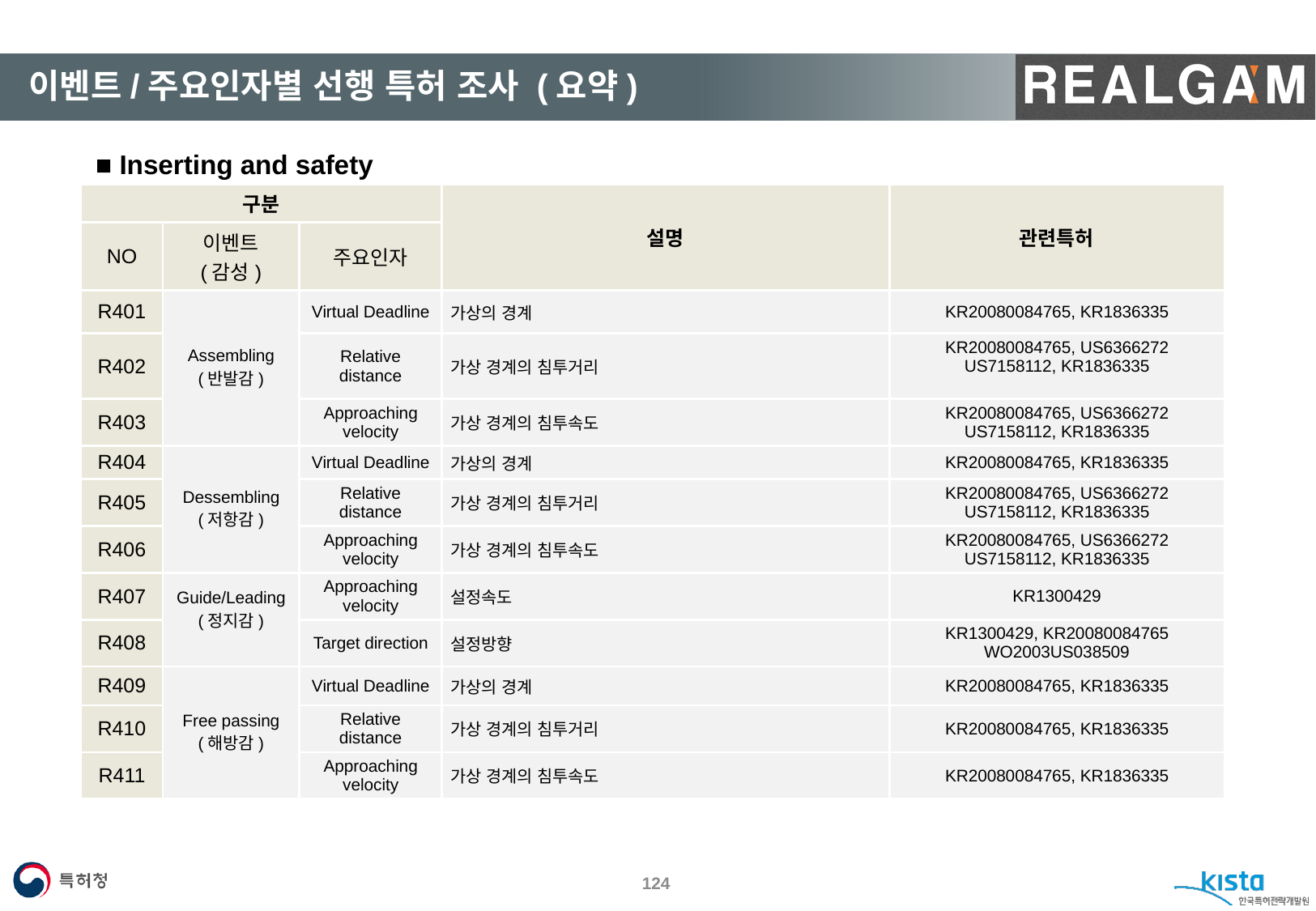

#
이벤트/주요인자별 선행 특허 조사 (요약)

■ Inserting and safety
| 구분 |  |  | 설명 | 관련특허 |
| --- | --- | --- | --- | --- |
| NO | 이벤트 (감성) | 주요인자 |  |  |
| R401 | Assembling (반발감) | Virtual Deadline | 가상의 경계 | KR20080084765, KR1836335 |
| R402 |  | Relative distance | 가상 경계의 침투거리 | KR20080084765, US6366272 US7158112, KR1836335 |
| R403 |  | Approaching velocity | 가상 경계의 침투속도 | KR20080084765, US6366272 US7158112, KR1836335 |
| R404 | Dessembling (저항감) | Virtual Deadline | 가상의 경계 | KR20080084765, KR1836335 |
| R405 |  | Relative distance | 가상 경계의 침투거리 | KR20080084765, US6366272 US7158112, KR1836335 |
| R406 |  | Approaching velocity | 가상 경계의 침투속도 | KR20080084765, US6366272 US7158112, KR1836335 |
| R407 | Guide/Leading (정지감) | Approaching velocity | 설정속도 | KR1300429 |
| R408 |  | Target direction | 설정방향 | KR1300429, KR20080084765 WO2003US038509 |
| R409 | Free passing (해방감) | Virtual Deadline | 가상의 경계 | KR20080084765, KR1836335 |
| R410 |  | Relative distance | 가상 경계의 침투거리 | KR20080084765, KR1836335 |
| R411 |  | Approaching velocity | 가상 경계의 침투속도 | KR20080084765, KR1836335 |